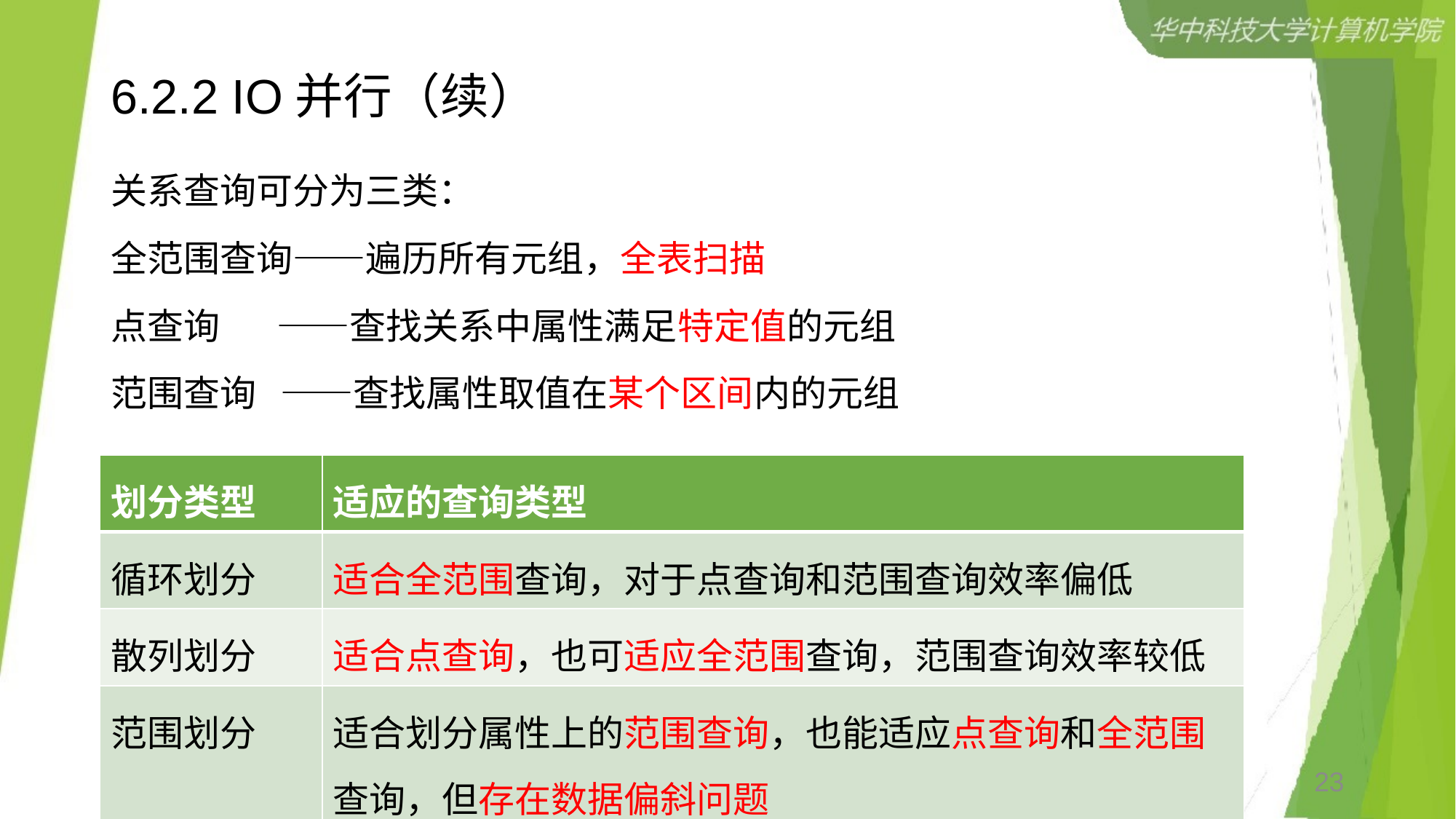

# 6.2.2 IO并行（续）
关系查询可分为三类：
全范围查询——遍历所有元组，全表扫描
点查询       ——查找关系中属性满足特定值的元组
范围查询   ——查找属性取值在某个区间内的元组
| 划分类型 | 适应的查询类型 |
| --- | --- |
| 循环划分 | 适合全范围查询，对于点查询和范围查询效率偏低 |
| 散列划分 | 适合点查询，也可适应全范围查询，范围查询效率较低 |
| 范围划分 | 适合划分属性上的范围查询，也能适应点查询和全范围查询，但存在数据偏斜问题 |
23